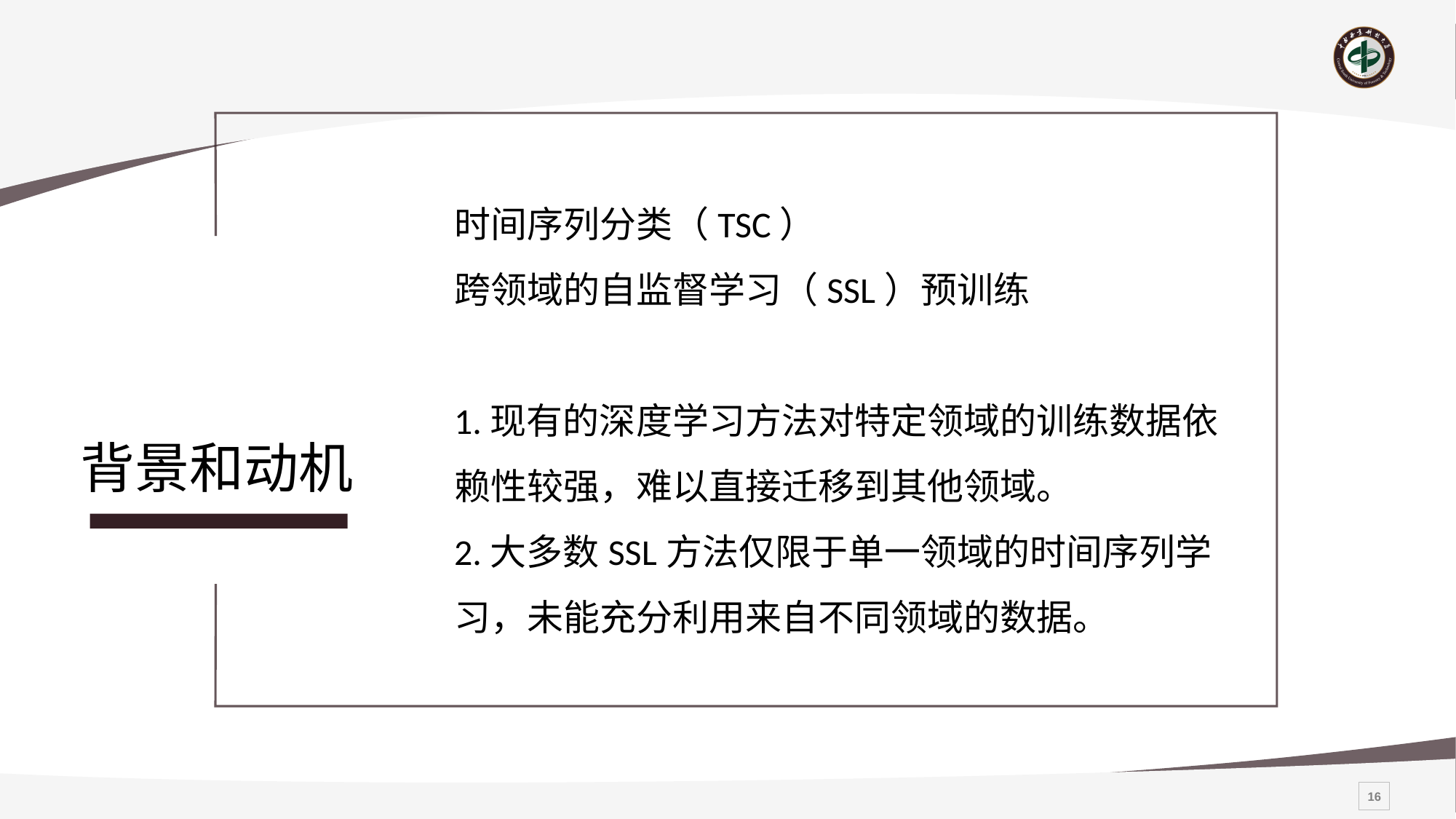

时间序列分类（TSC）
跨领域的自监督学习（SSL）预训练

1.现有的深度学习方法对特定领域的训练数据依赖性较强，难以直接迁移到其他领域。
2.大多数SSL方法仅限于单一领域的时间序列学习，未能充分利用来自不同领域的数据。
# 背景和动机